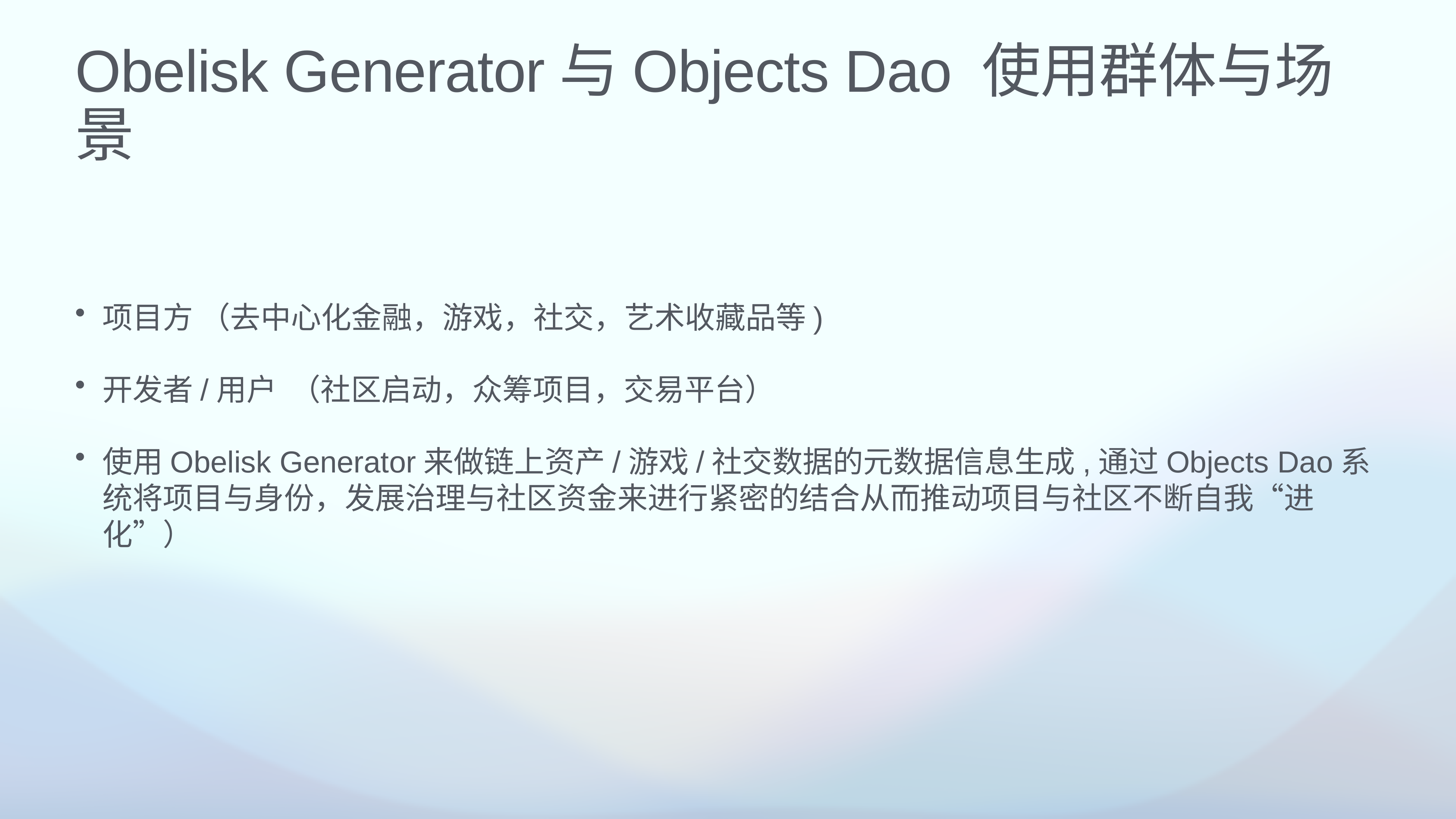

# Obelisk Generator与Objects Dao 使用群体与场景
项目方 （去中心化金融，游戏，社交，艺术收藏品等)
开发者/用户  （社区启动，众筹项目，交易平台）
使用Obelisk Generator来做链上资产/游戏/社交数据的元数据信息生成,通过Objects Dao系统将项目与身份，发展治理与社区资金来进行紧密的结合从而推动项目与社区不断自我“进化”）